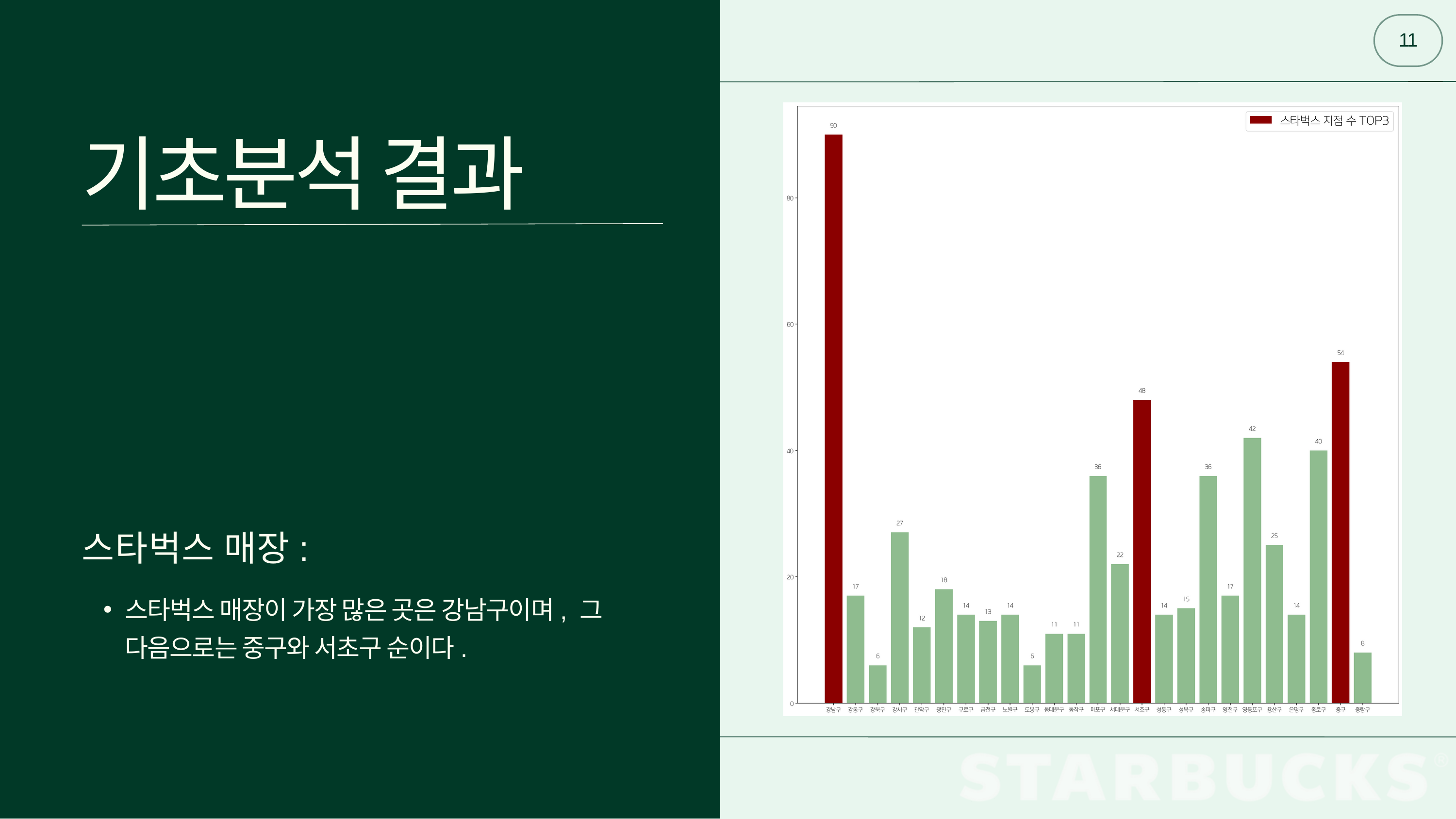

11

기초분석 결과

스타벅스 매장:
스타벅스 매장이 가장 많은 곳은 강남구이며, 그 다음으로는 중구와 서초구 순이다.